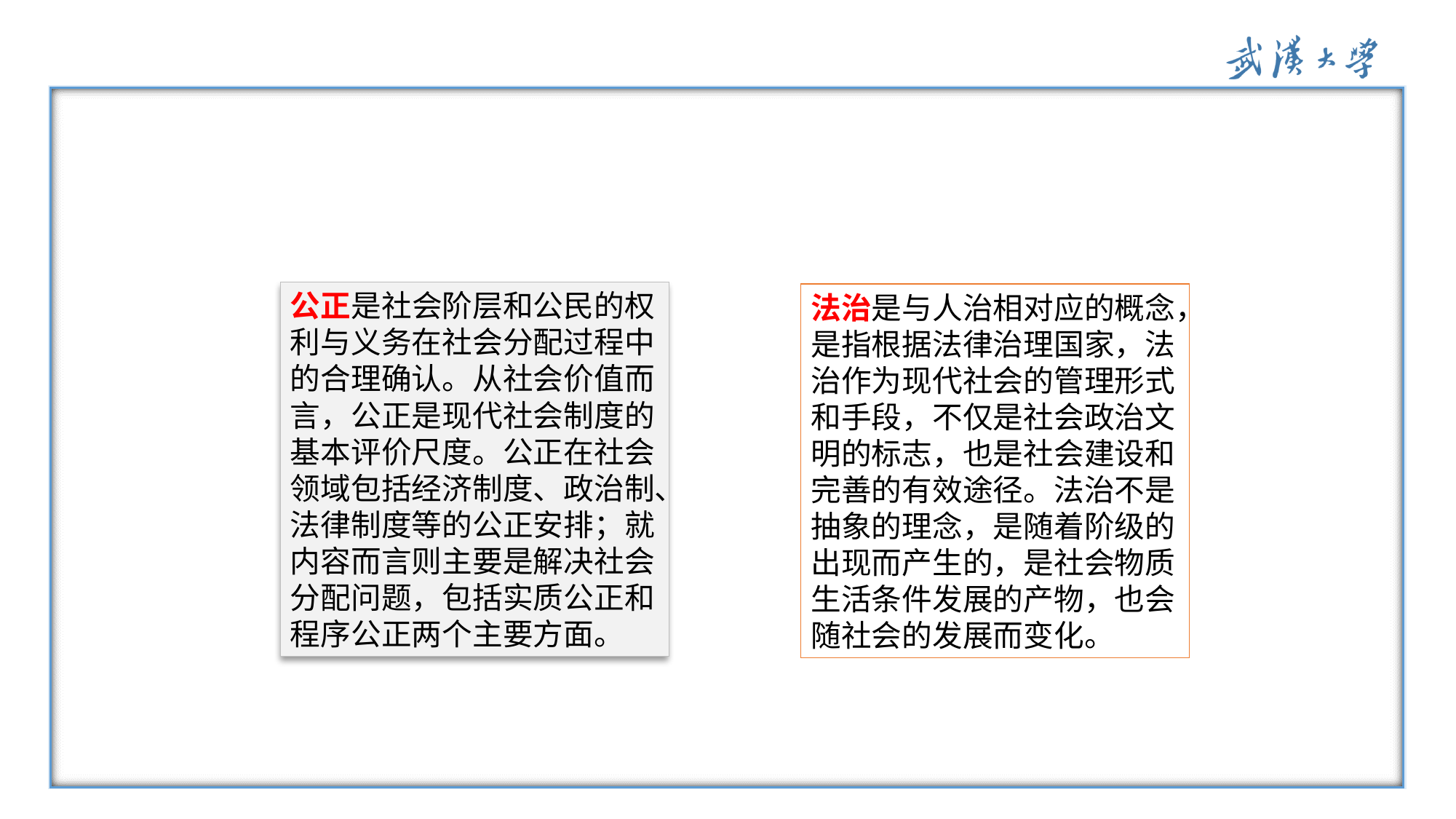

公正是社会阶层和公民的权利与义务在社会分配过程中的合理确认。从社会价值而言，公正是现代社会制度的基本评价尺度。公正在社会领域包括经济制度、政治制、法律制度等的公正安排；就内容而言则主要是解决社会分配问题，包括实质公正和程序公正两个主要方面。
法治是与人治相对应的概念，是指根据法律治理国家，法治作为现代社会的管理形式和手段，不仅是社会政治文明的标志，也是社会建设和完善的有效途径。法治不是抽象的理念，是随着阶级的出现而产生的，是社会物质生活条件发展的产物，也会随社会的发展而变化。